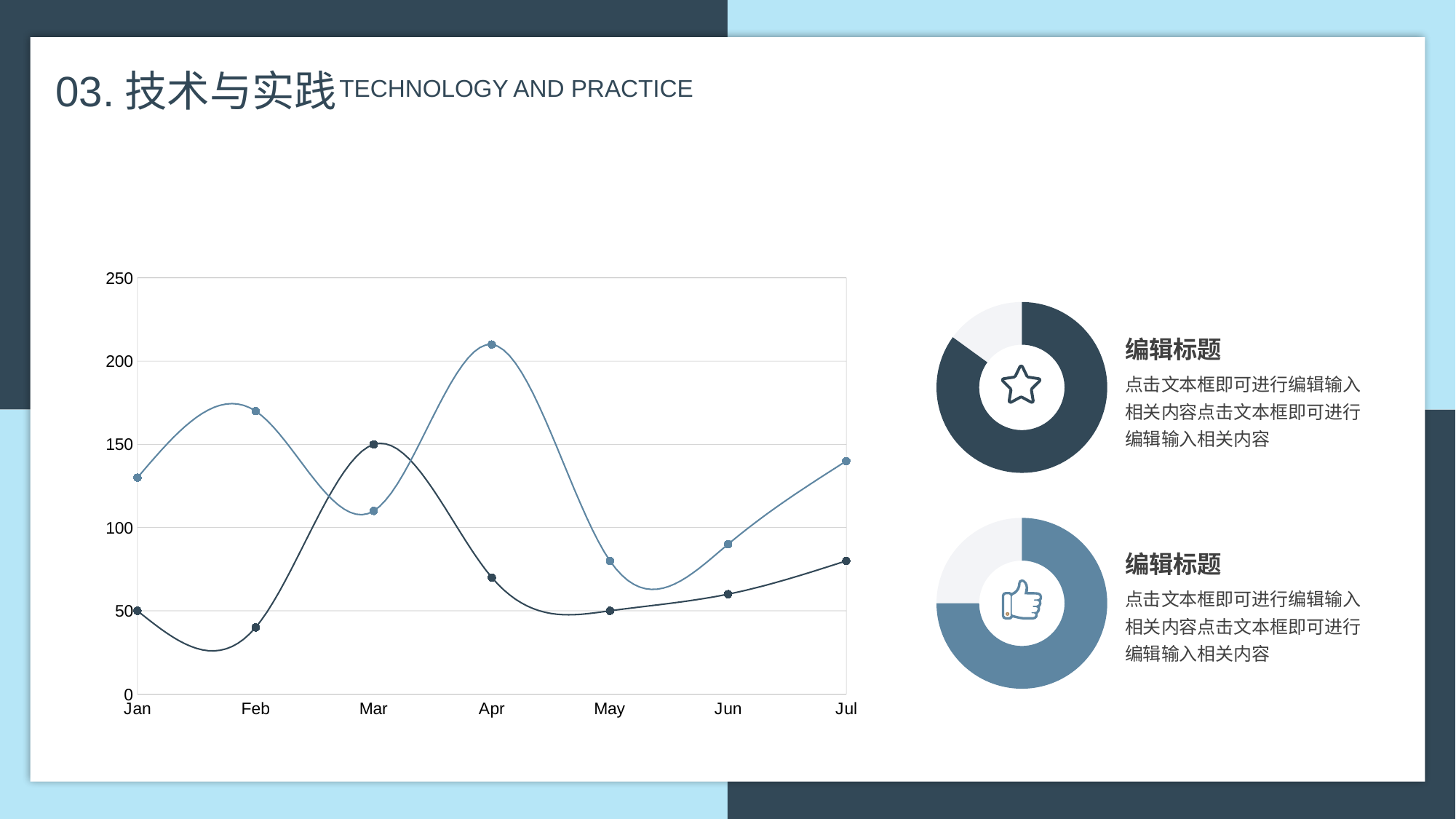

03.技术与实践

 TECHNOLOGY AND PRACTICE

### Chart

| Category | Store1 | Store2 |
|---|---|---|
| Jan | 50.0 | 130.0 |
| Feb | 40.0 | 170.0 |
| Mar | 150.0 | 110.0 |
| Apr | 70.0 | 210.0 |
| May | 50.0 | 80.0 |
| Jun | 60.0 | 90.0 |
| Jul | 80.0 | 140.0 |

### Chart

| Category | Sales |
|---|---|
| 1st Qtr | 85.0 |
| 2nd Qtr | 15.0 |
编辑标题
点击文本框即可进行编辑输入相关内容点击文本框即可进行编辑输入相关内容

### Chart

| Category | Sales |
|---|---|
| 1st Qtr | 75.0 |
| 2nd Qtr | 25.0 |

编辑标题
点击文本框即可进行编辑输入相关内容点击文本框即可进行编辑输入相关内容